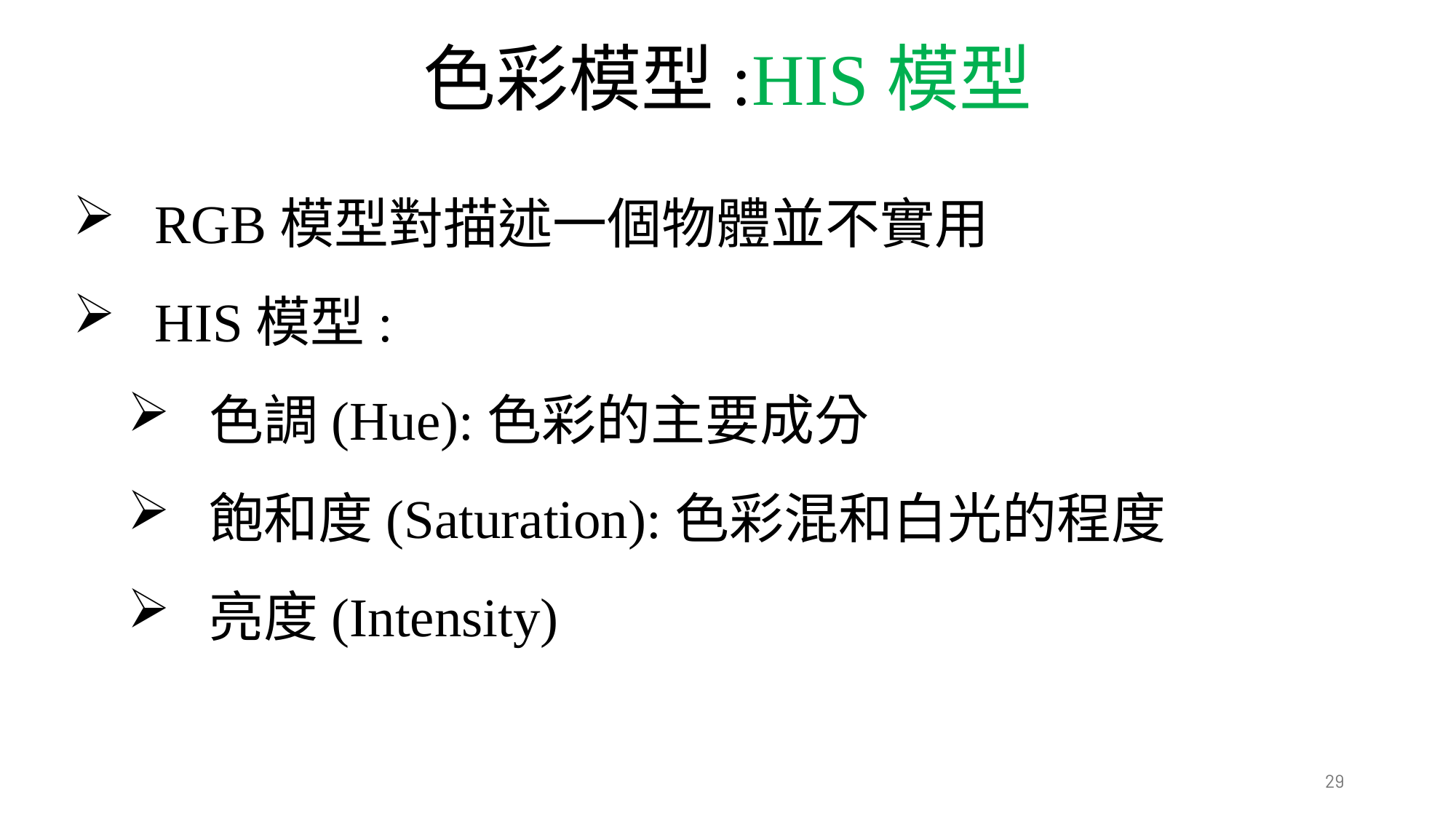

色彩模型:HIS模型
RGB模型對描述一個物體並不實用
HIS模型:
色調(Hue):色彩的主要成分
飽和度(Saturation):色彩混和白光的程度
亮度(Intensity)
29